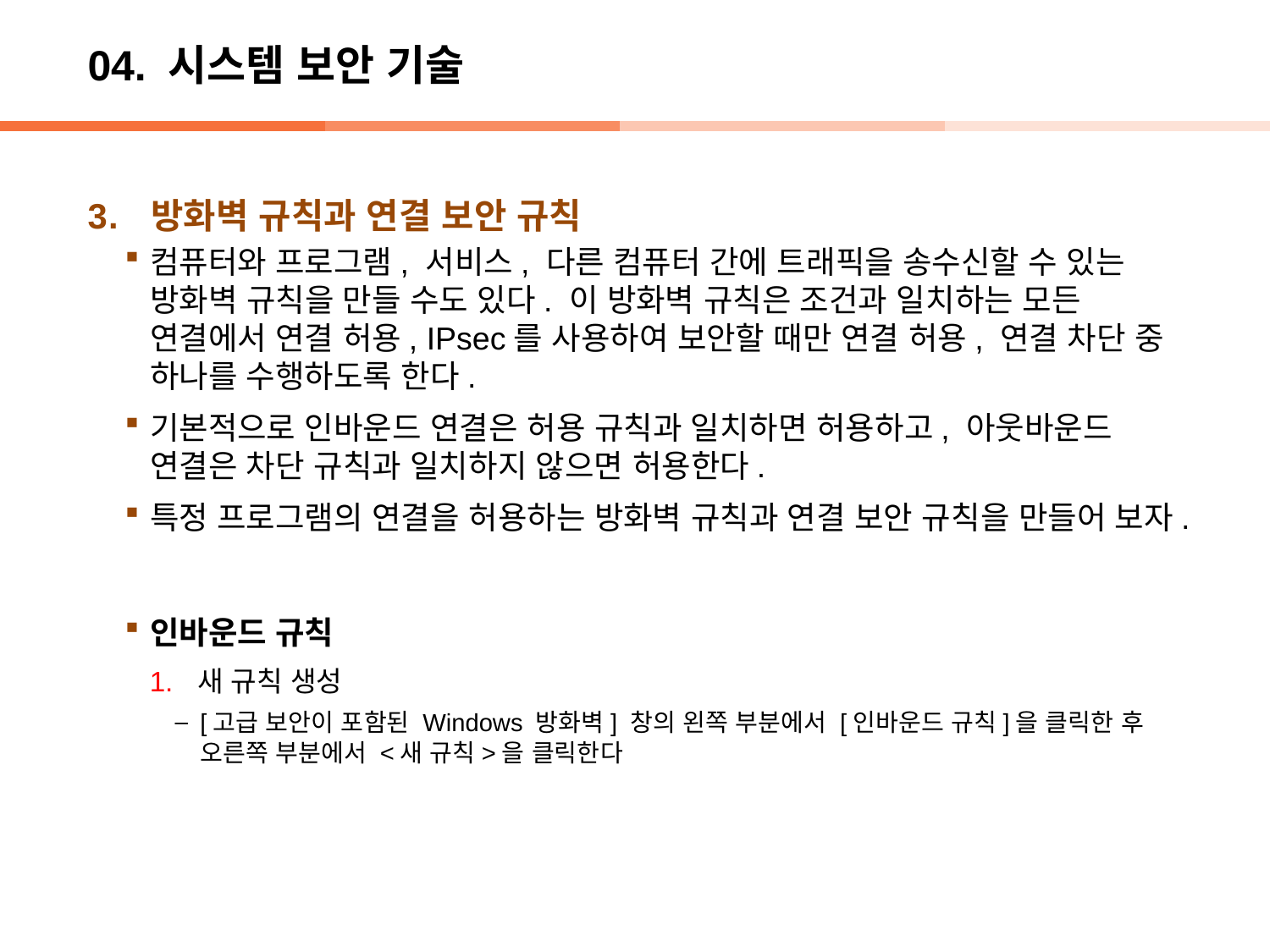

# 04. 시스템 보안 기술
방화벽 규칙과 연결 보안 규칙
컴퓨터와 프로그램, 서비스, 다른 컴퓨터 간에 트래픽을 송수신할 수 있는 방화벽 규칙을 만들 수도 있다. 이 방화벽 규칙은 조건과 일치하는 모든 연결에서 연결 허용, IPsec를 사용하여 보안할 때만 연결 허용, 연결 차단 중 하나를 수행하도록 한다.
기본적으로 인바운드 연결은 허용 규칙과 일치하면 허용하고, 아웃바운드 연결은 차단 규칙과 일치하지 않으면 허용한다.
특정 프로그램의 연결을 허용하는 방화벽 규칙과 연결 보안 규칙을 만들어 보자.

인바운드 규칙
새 규칙 생성
[고급 보안이 포함된 Windows 방화벽] 창의 왼쪽 부분에서 [인바운드 규칙]을 클릭한 후 오른쪽 부분에서 <새 규칙>을 클릭한다